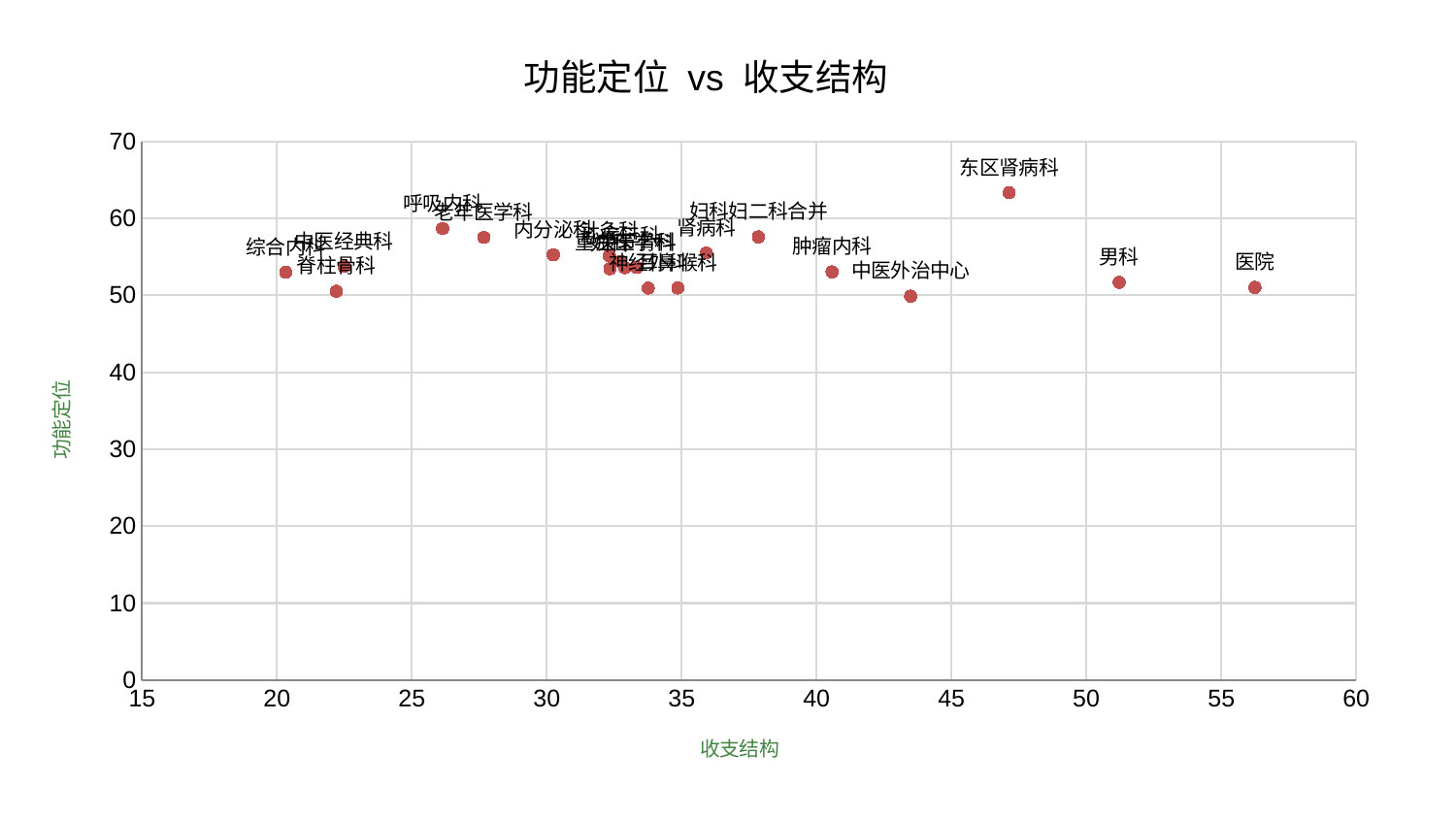

### Chart: 功能定位 vs 收支结构

| Category | 功能定位 |
|---|---|
211